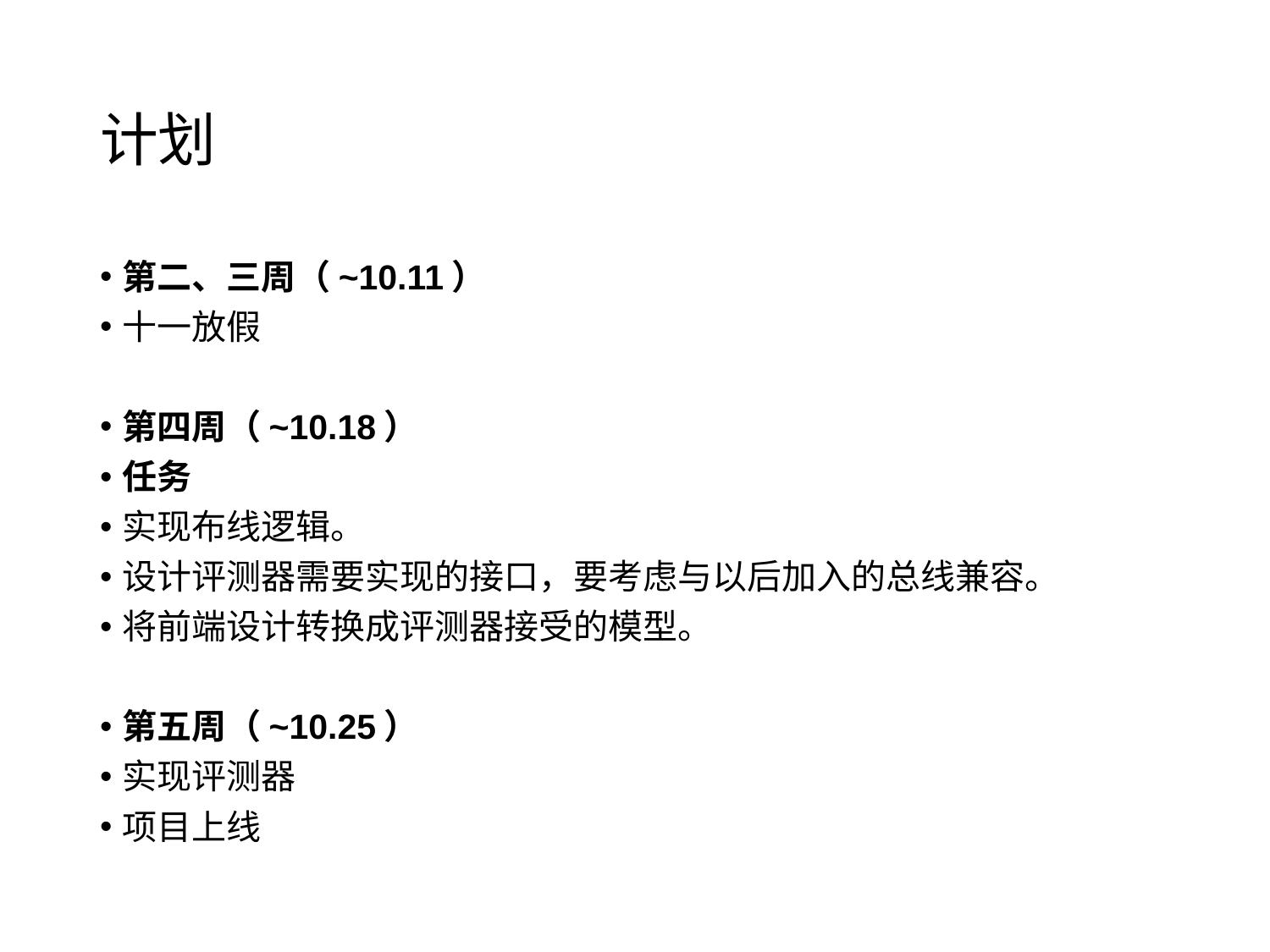

# 计划
第二、三周（~10.11）
十一放假

第四周（~10.18）
任务
实现布线逻辑。
设计评测器需要实现的接口，要考虑与以后加入的总线兼容。
将前端设计转换成评测器接受的模型。

第五周（~10.25）
实现评测器
项目上线